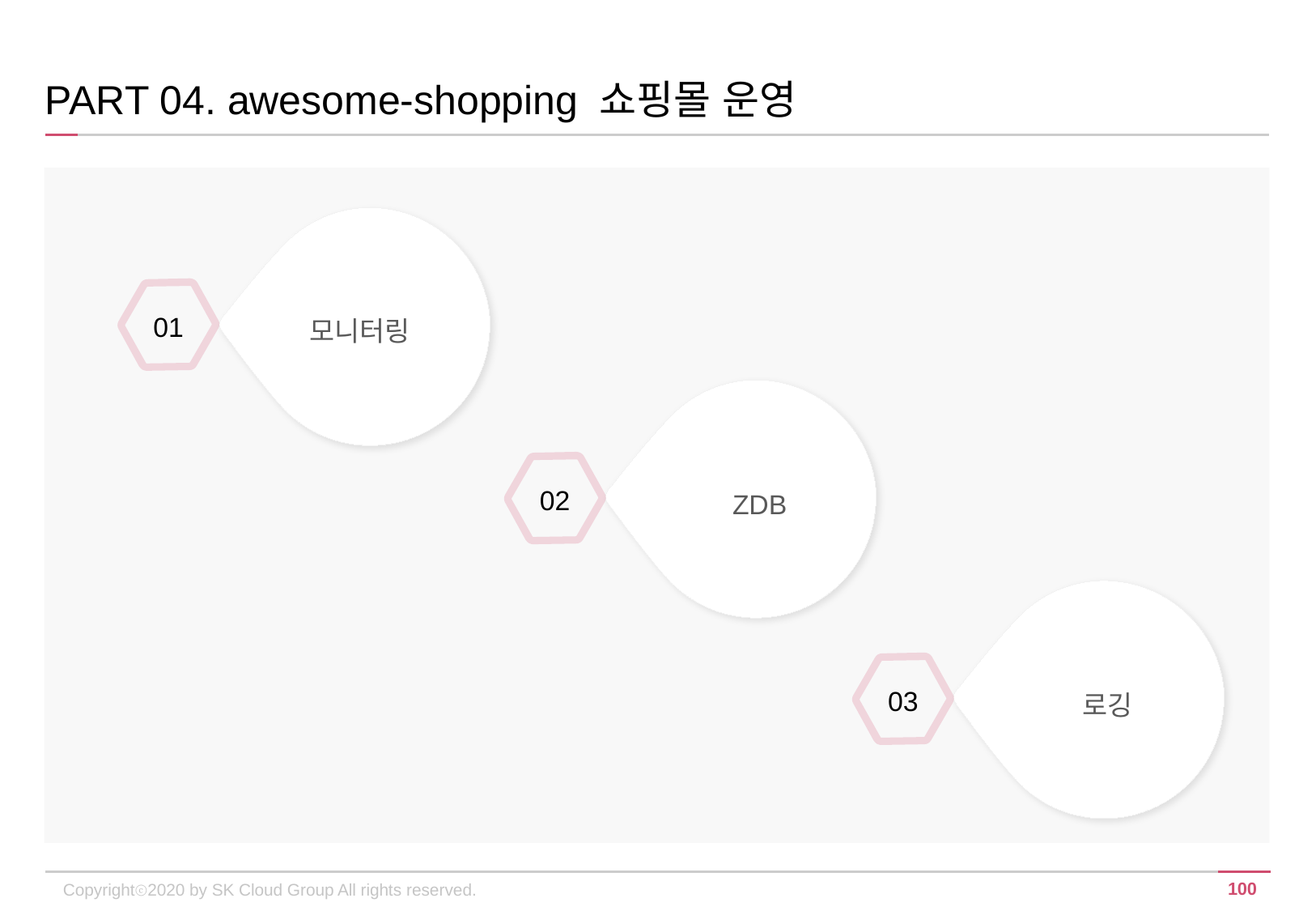

PART 04. awesome-shopping 쇼핑몰 운영

모니터링
01

ZDB
02

로깅
03
Copyrightⓒ2020 by SK Cloud Group All rights reserved.